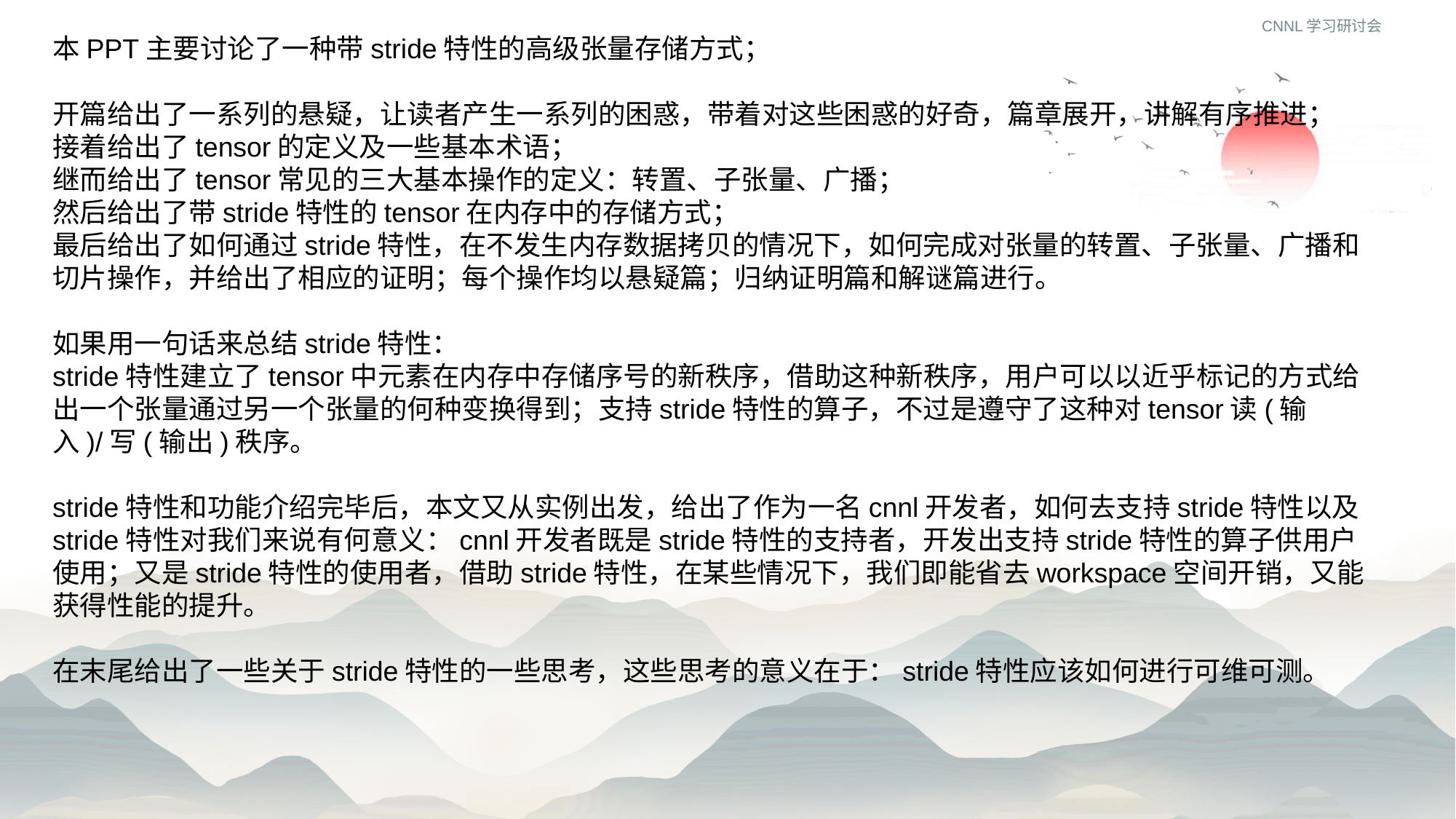

CNNL学习研讨会
本PPT主要讨论了一种带stride特性的高级张量存储方式；

开篇给出了一系列的悬疑，让读者产生一系列的困惑，带着对这些困惑的好奇，篇章展开，讲解有序推进；
接着给出了tensor的定义及一些基本术语；
继而给出了tensor常见的三大基本操作的定义：转置、子张量、广播；
然后给出了带stride特性的tensor在内存中的存储方式；
最后给出了如何通过stride特性，在不发生内存数据拷贝的情况下，如何完成对张量的转置、子张量、广播和切片操作，并给出了相应的证明；每个操作均以悬疑篇；归纳证明篇和解谜篇进行。

如果用一句话来总结stride特性：
stride特性建立了tensor中元素在内存中存储序号的新秩序，借助这种新秩序，用户可以以近乎标记的方式给出一个张量通过另一个张量的何种变换得到；支持stride特性的算子，不过是遵守了这种对tensor读(输入)/写(输出)秩序。

stride特性和功能介绍完毕后，本文又从实例出发，给出了作为一名cnnl开发者，如何去支持stride特性以及stride特性对我们来说有何意义：cnnl开发者既是stride特性的支持者，开发出支持stride特性的算子供用户使用；又是stride特性的使用者，借助stride特性，在某些情况下，我们即能省去workspace空间开销，又能获得性能的提升。

在末尾给出了一些关于stride特性的一些思考，这些思考的意义在于：stride特性应该如何进行可维可测。